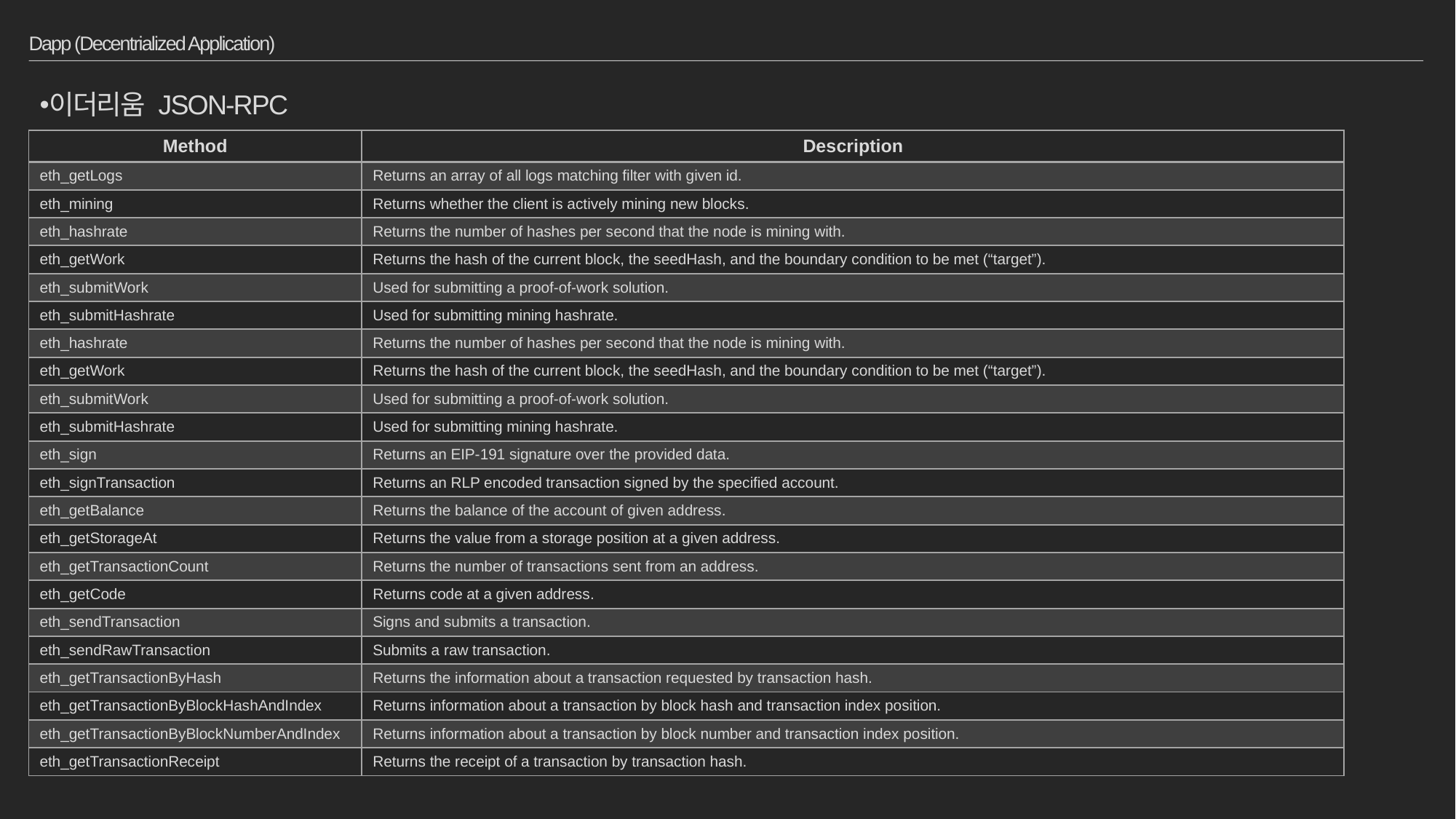

# Dapp (Decentrialized Application)
이더리움 JSON-RPC

| Method | Description |
| --- | --- |
| eth\_getLogs | Returns an array of all logs matching filter with given id. |
| eth\_mining | Returns whether the client is actively mining new blocks. |
| eth\_hashrate | Returns the number of hashes per second that the node is mining with. |
| eth\_getWork | Returns the hash of the current block, the seedHash, and the boundary condition to be met (“target”). |
| eth\_submitWork | Used for submitting a proof-of-work solution. |
| eth\_submitHashrate | Used for submitting mining hashrate. |
| eth\_hashrate | Returns the number of hashes per second that the node is mining with. |
| eth\_getWork | Returns the hash of the current block, the seedHash, and the boundary condition to be met (“target”). |
| eth\_submitWork | Used for submitting a proof-of-work solution. |
| eth\_submitHashrate | Used for submitting mining hashrate. |
| eth\_sign | Returns an EIP-191 signature over the provided data. |
| eth\_signTransaction | Returns an RLP encoded transaction signed by the specified account. |
| eth\_getBalance | Returns the balance of the account of given address. |
| eth\_getStorageAt | Returns the value from a storage position at a given address. |
| eth\_getTransactionCount | Returns the number of transactions sent from an address. |
| eth\_getCode | Returns code at a given address. |
| eth\_sendTransaction | Signs and submits a transaction. |
| eth\_sendRawTransaction | Submits a raw transaction. |
| eth\_getTransactionByHash | Returns the information about a transaction requested by transaction hash. |
| eth\_getTransactionByBlockHashAndIndex | Returns information about a transaction by block hash and transaction index position. |
| eth\_getTransactionByBlockNumberAndIndex | Returns information about a transaction by block number and transaction index position. |
| eth\_getTransactionReceipt | Returns the receipt of a transaction by transaction hash. |